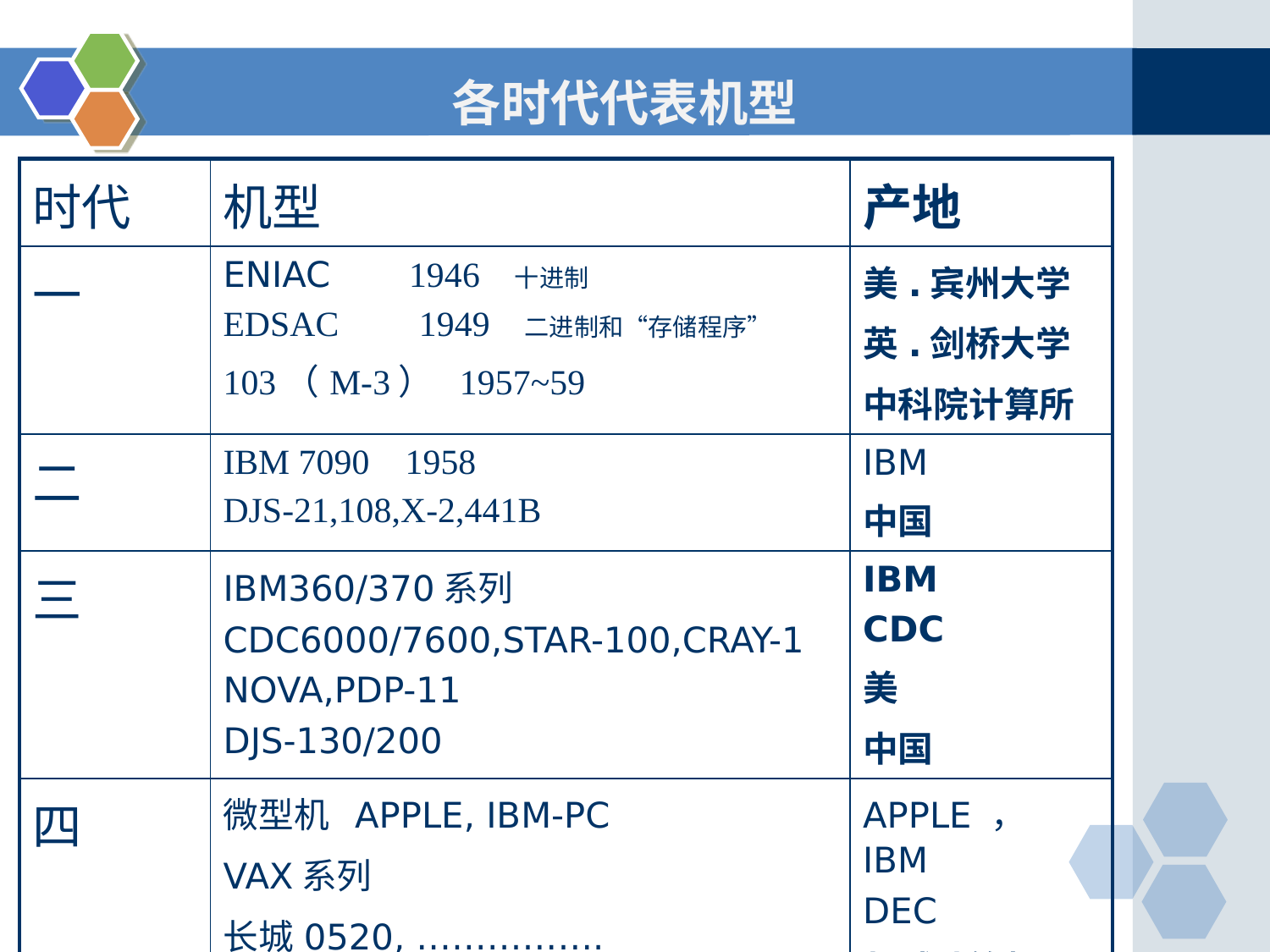

各时代代表机型

| 时代 | 机型 | 产地 |
| --- | --- | --- |
| 一 | ENIAC 1946 十进制 EDSAC 1949 二进制和“存储程序” 103（M-3） 1957~59 | 美.宾州大学 英.剑桥大学 中科院计算所 |
| 二 | IBM 7090 1958 DJS-21,108,X-2,441B | IBM 中国 |
| 三 | IBM360/370系列 CDC6000/7600,STAR-100,CRAY-1 NOVA,PDP-11 DJS-130/200 | IBM CDC 美 中国 |
| 四 | 微型机 APPLE, IBM-PC VAX系列 长城0520, ……………. | APPLE ， IBM DEC 长城计算机 |
••• 14